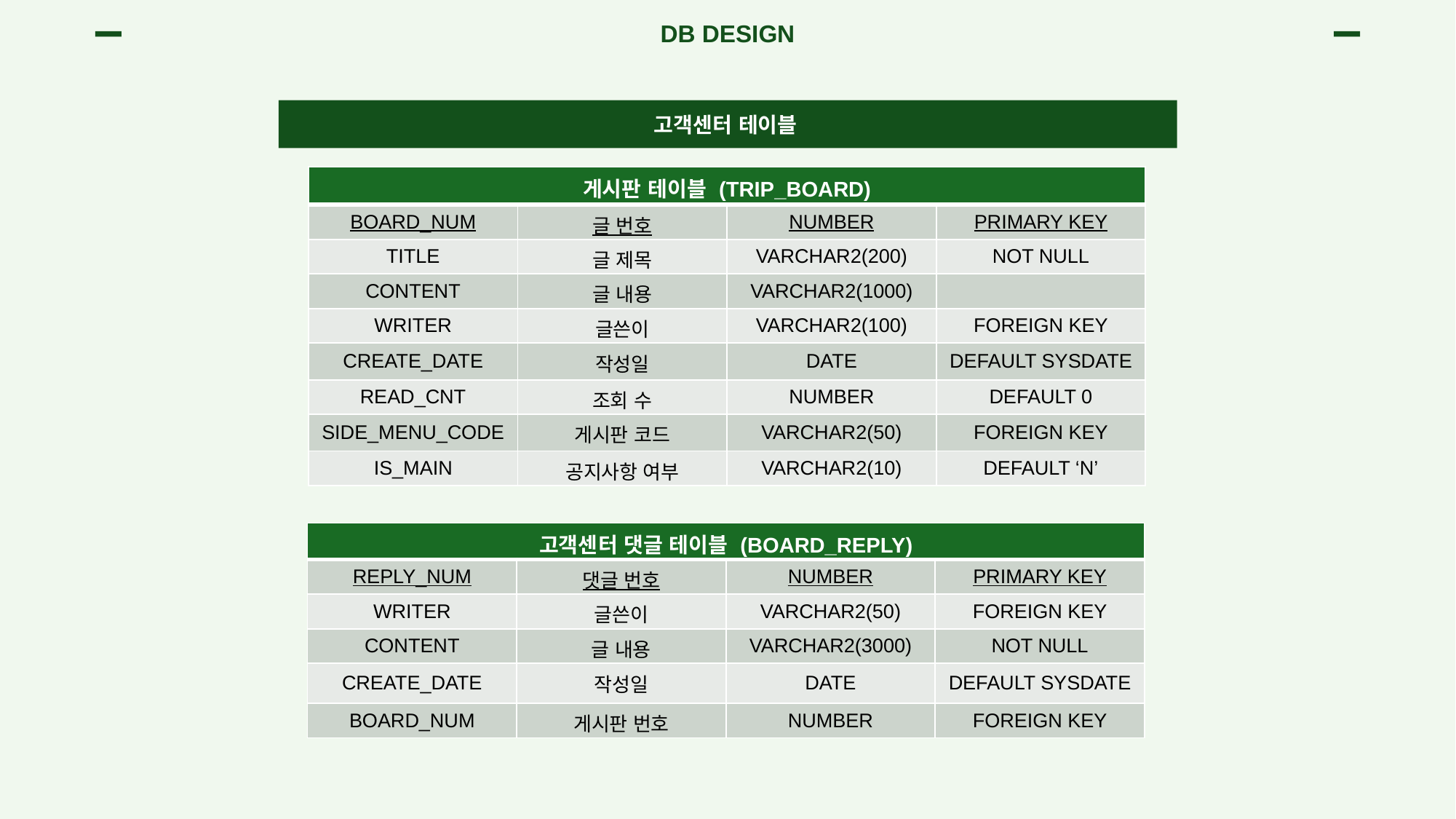

DB DESIGN

고객센터 테이블
| 게시판 테이블 (TRIP\_BOARD) |  |  |  |
| --- | --- | --- | --- |
| BOARD\_NUM | 글 번호 | NUMBER | PRIMARY KEY |
| TITLE | 글 제목 | VARCHAR2(200) | NOT NULL |
| CONTENT | 글 내용 | VARCHAR2(1000) |  |
| WRITER | 글쓴이 | VARCHAR2(100) | FOREIGN KEY |
| CREATE\_DATE | 작성일 | DATE | DEFAULT SYSDATE |
| READ\_CNT | 조회 수 | NUMBER | DEFAULT 0 |
| SIDE\_MENU\_CODE | 게시판 코드 | VARCHAR2(50) | FOREIGN KEY |
| IS\_MAIN | 공지사항 여부 | VARCHAR2(10) | DEFAULT ‘N’ |
| 고객센터 댓글 테이블 (BOARD\_REPLY) |  |  |  |
| --- | --- | --- | --- |
| REPLY\_NUM | 댓글 번호 | NUMBER | PRIMARY KEY |
| WRITER | 글쓴이 | VARCHAR2(50) | FOREIGN KEY |
| CONTENT | 글 내용 | VARCHAR2(3000) | NOT NULL |
| CREATE\_DATE | 작성일 | DATE | DEFAULT SYSDATE |
| BOARD\_NUM | 게시판 번호 | NUMBER | FOREIGN KEY |